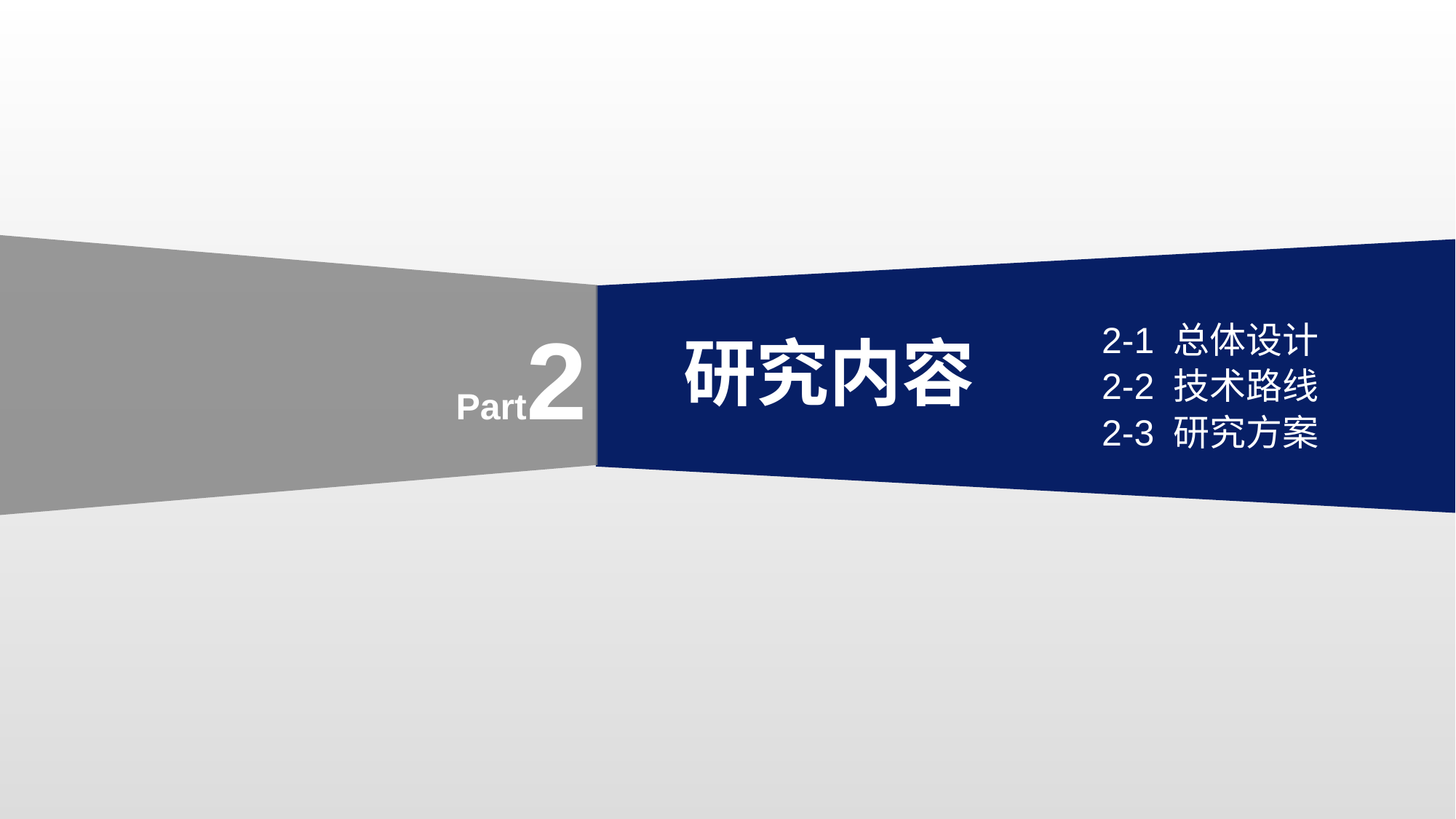

Part2
2-1 总体设计
2-2 技术路线
2-3 研究方案
研究内容